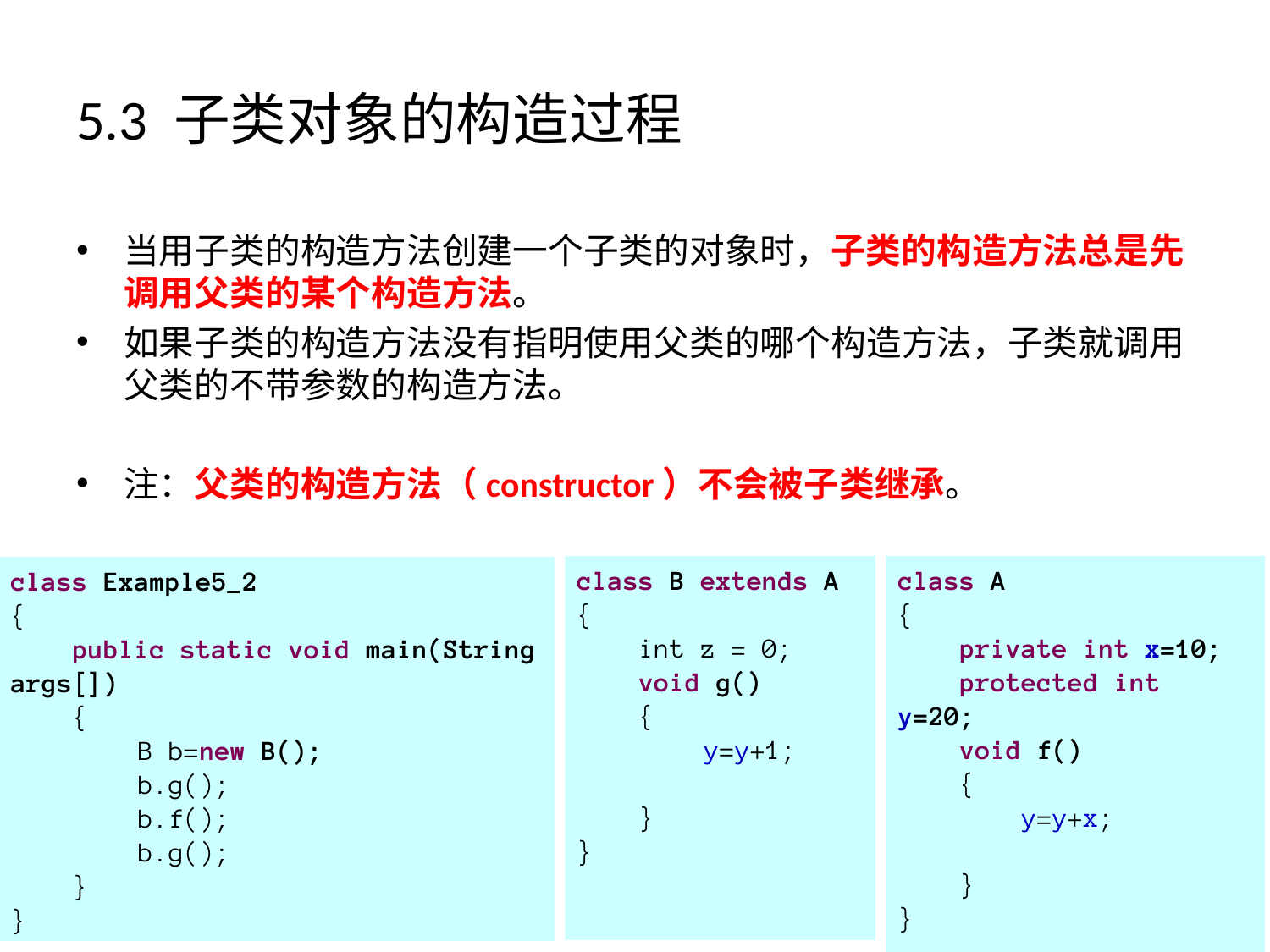

# 5.3 子类对象的构造过程
当用子类的构造方法创建一个子类的对象时，子类的构造方法总是先调用父类的某个构造方法。
如果子类的构造方法没有指明使用父类的哪个构造方法，子类就调用父类的不带参数的构造方法。

注：父类的构造方法（constructor）不会被子类继承。

class A
{
    private int x=10;
    protected int y=20;
    void f()
    {
        y=y+x;

    }
}

class B extends A
{
    int z = 0;
    void g()
    {
    	y=y+1;

    }
}

class Example5_2
{
    public static void main(String args[])
    {
	B b=new B();
	b.g();
	b.f();
	b.g();
    }
}
12